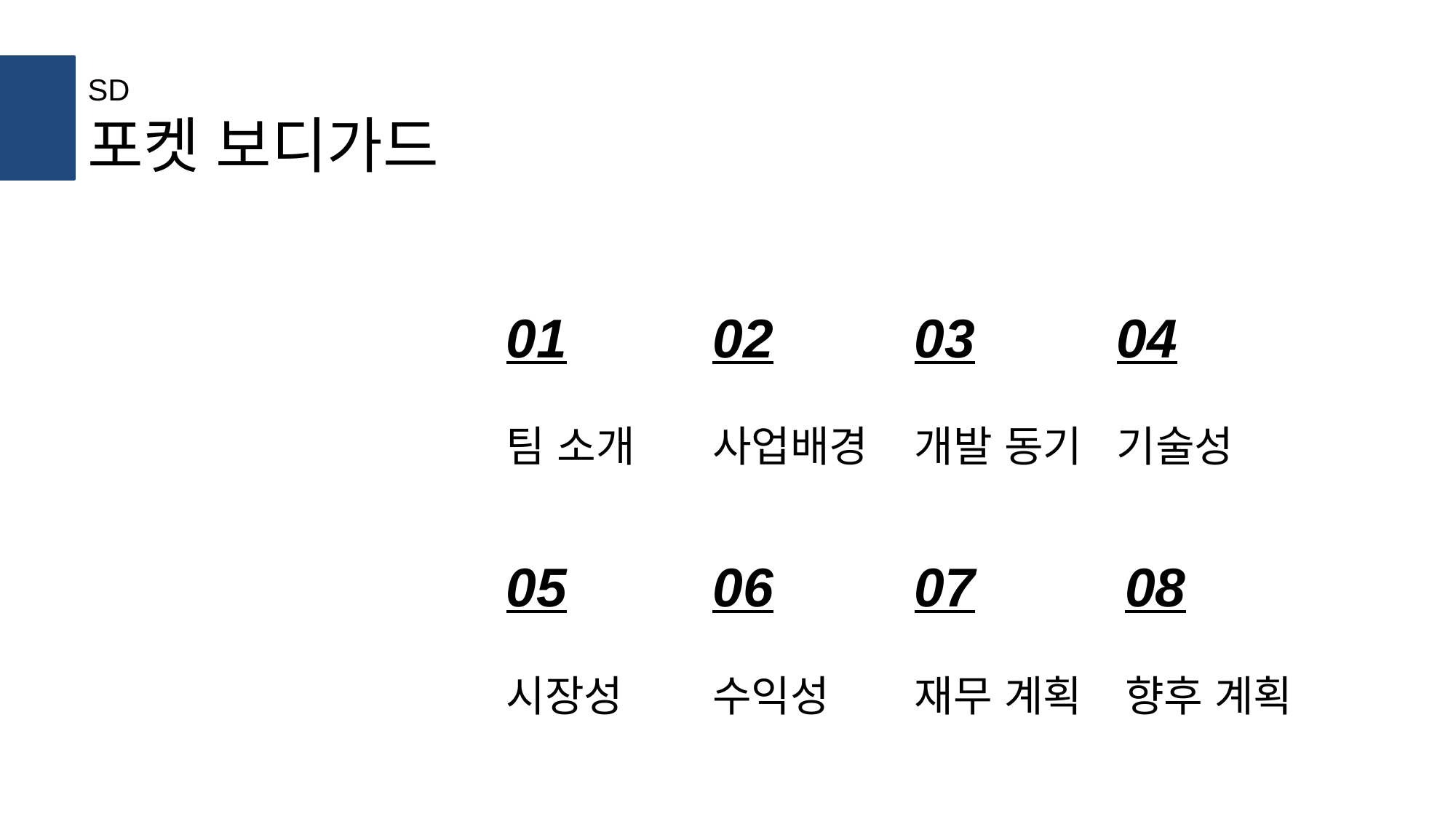

목차

SD
포켓 보디가드
03

개발 동기
01

팀 소개
02

사업배경
04

기술성
07

재무 계획
08

향후 계획
05

시장성
06

수익성